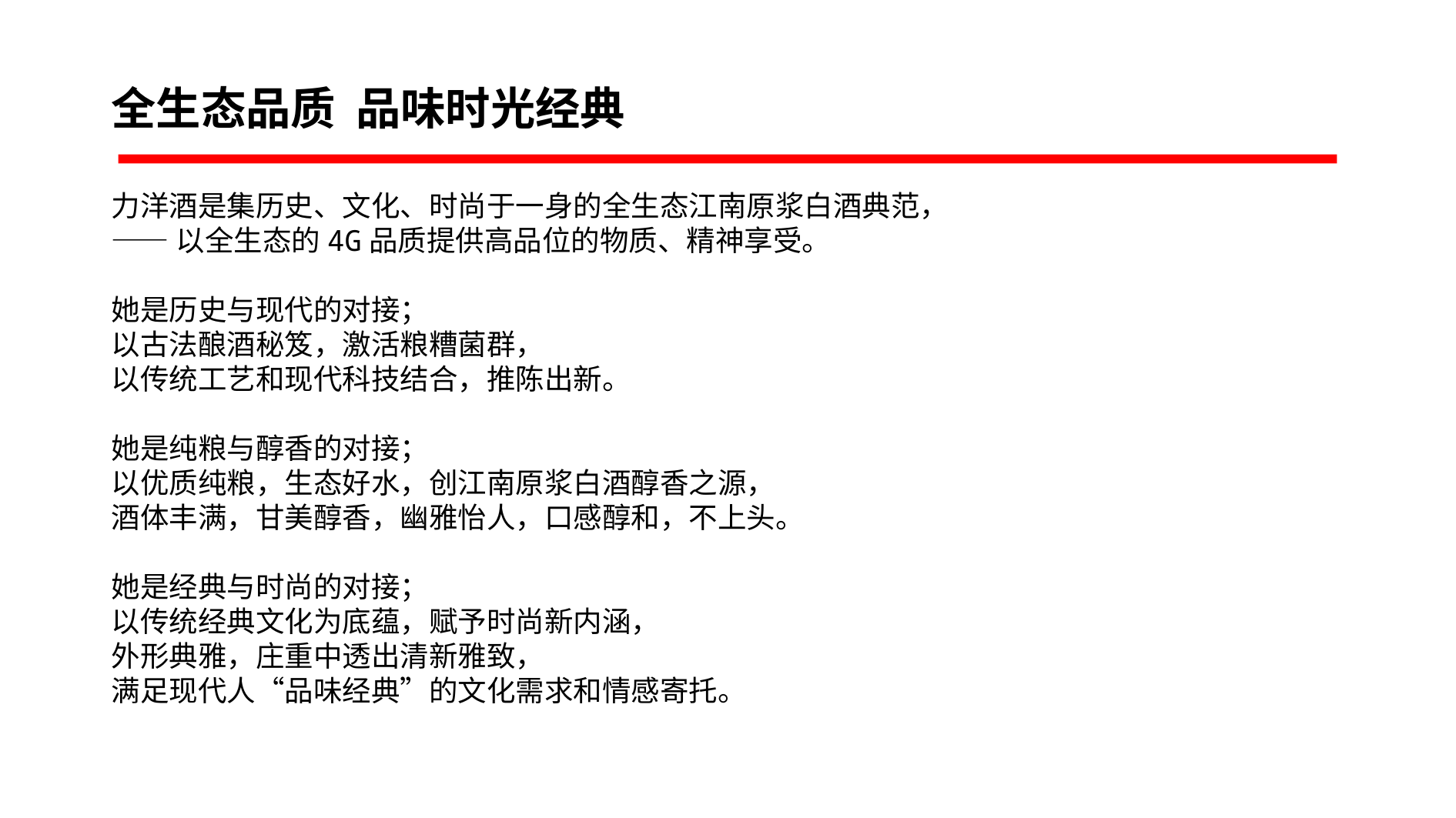

全生态品质  品味时光经典

力洋酒是集历史、文化、时尚于一身的全生态江南原浆白酒典范，
——以全生态的4G品质提供高品位的物质、精神享受。

她是历史与现代的对接；
以古法酿酒秘笈，激活粮糟菌群，
以传统工艺和现代科技结合，推陈出新。

她是纯粮与醇香的对接；
以优质纯粮，生态好水，创江南原浆白酒醇香之源，
酒体丰满，甘美醇香，幽雅怡人，口感醇和，不上头。

她是经典与时尚的对接；
以传统经典文化为底蕴，赋予时尚新内涵，
外形典雅，庄重中透出清新雅致，
满足现代人“品味经典”的文化需求和情感寄托。